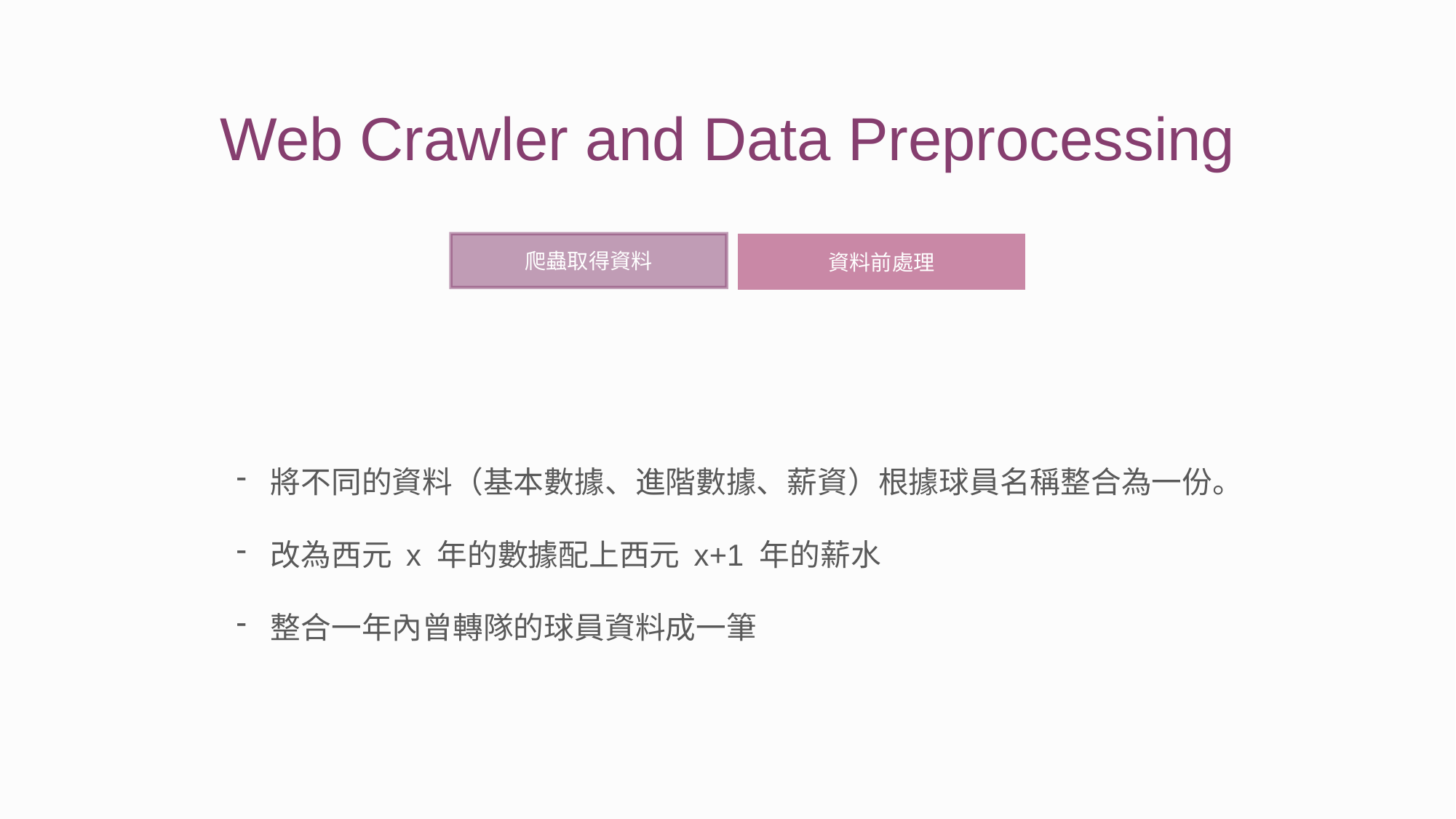

Web Crawler and Data Preprocessing
資料前處理
爬蟲取得資料

將不同的資料（基本數據、進階數據、薪資）根據球員名稱整合為一份。

改為西元 x 年的數據配上西元 x+1 年的薪水

整合一年內曾轉隊的球員資料成一筆